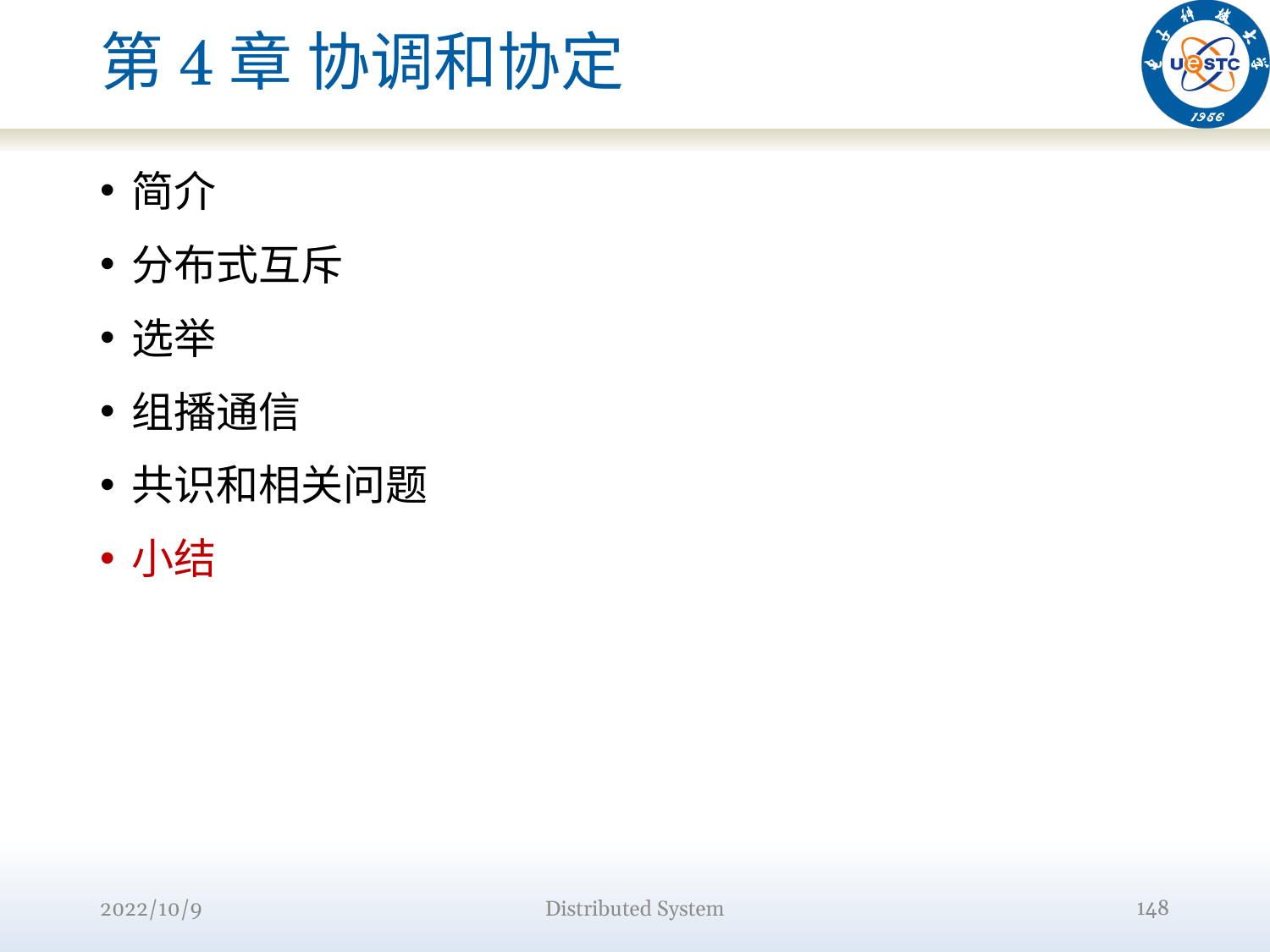

# 第4章 协调和协定
简介
分布式互斥
选举
组播通信
共识和相关问题
小结
2022/10/9
Distributed System
148